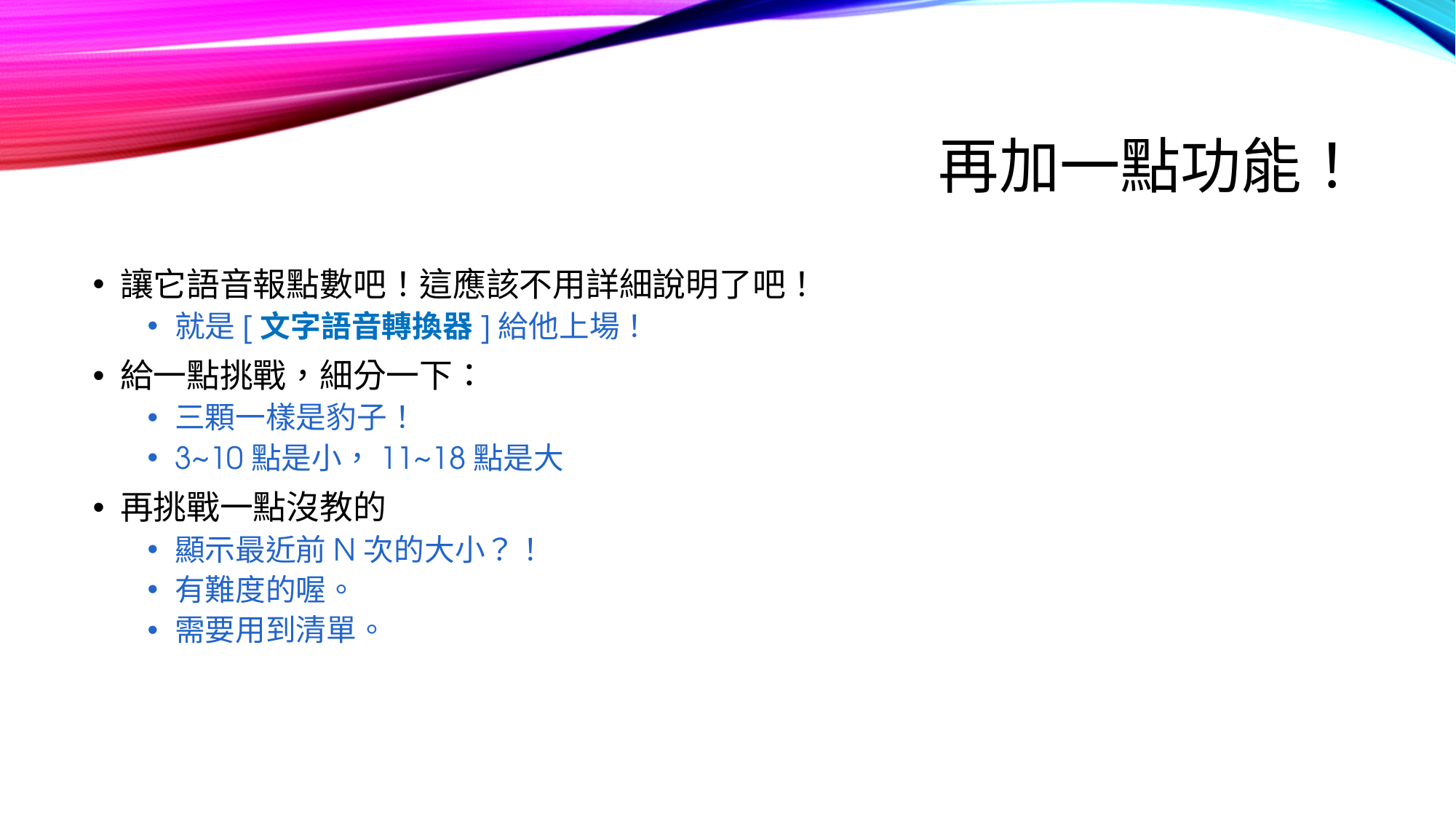

# 再加一點功能！
讓它語音報點數吧！這應該不用詳細說明了吧！
就是[文字語音轉換器]給他上場！
給一點挑戰，細分一下：
三顆一樣是豹子！
3~10點是小，11~18點是大
再挑戰一點沒教的
顯示最近前N次的大小？！
有難度的喔。
需要用到清單。